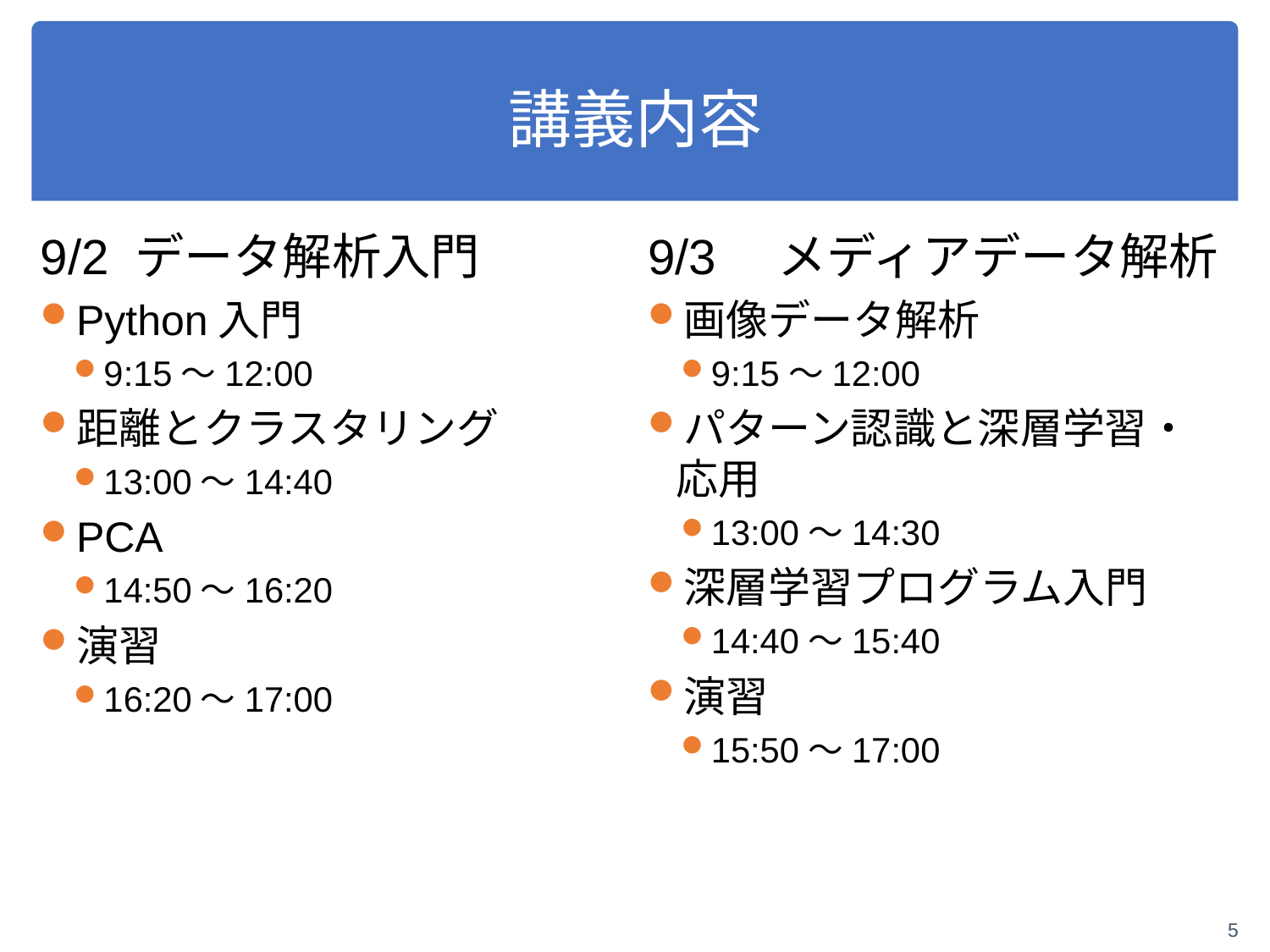

# 講義内容
9/2 データ解析入門
Python入門
9:15～12:00
距離とクラスタリング
13:00～14:40
PCA
14:50～16:20
演習
16:20～17:00
9/3　メディアデータ解析
画像データ解析
9:15～12:00
パターン認識と深層学習・応用
13:00～14:30
深層学習プログラム入門
14:40～15:40
演習
15:50～17:00
5